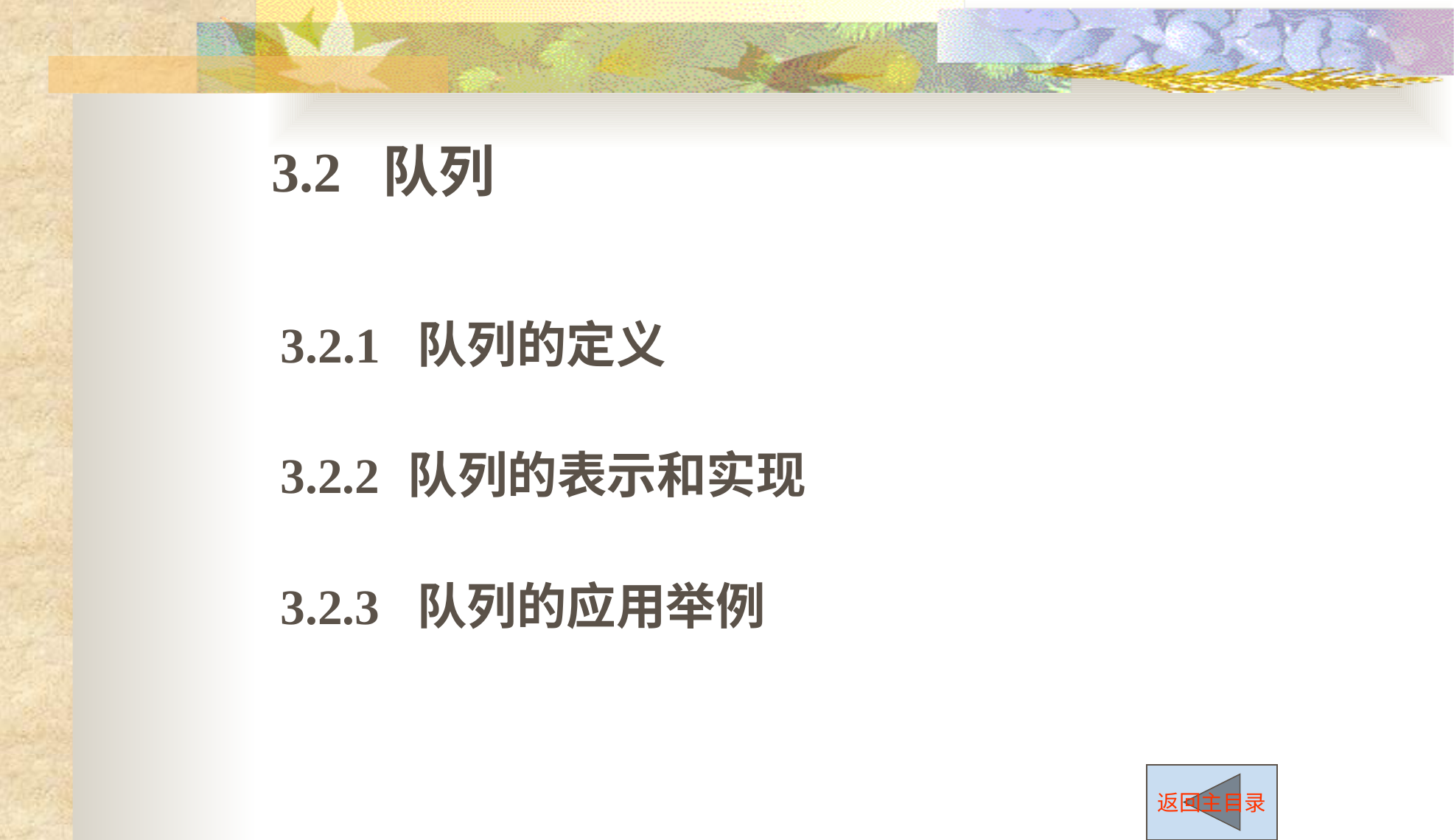

3.2  队列
3.2.1  队列的定义
3.2.2  队列的表示和实现
3.2.3  队列的应用举例
返回主目录